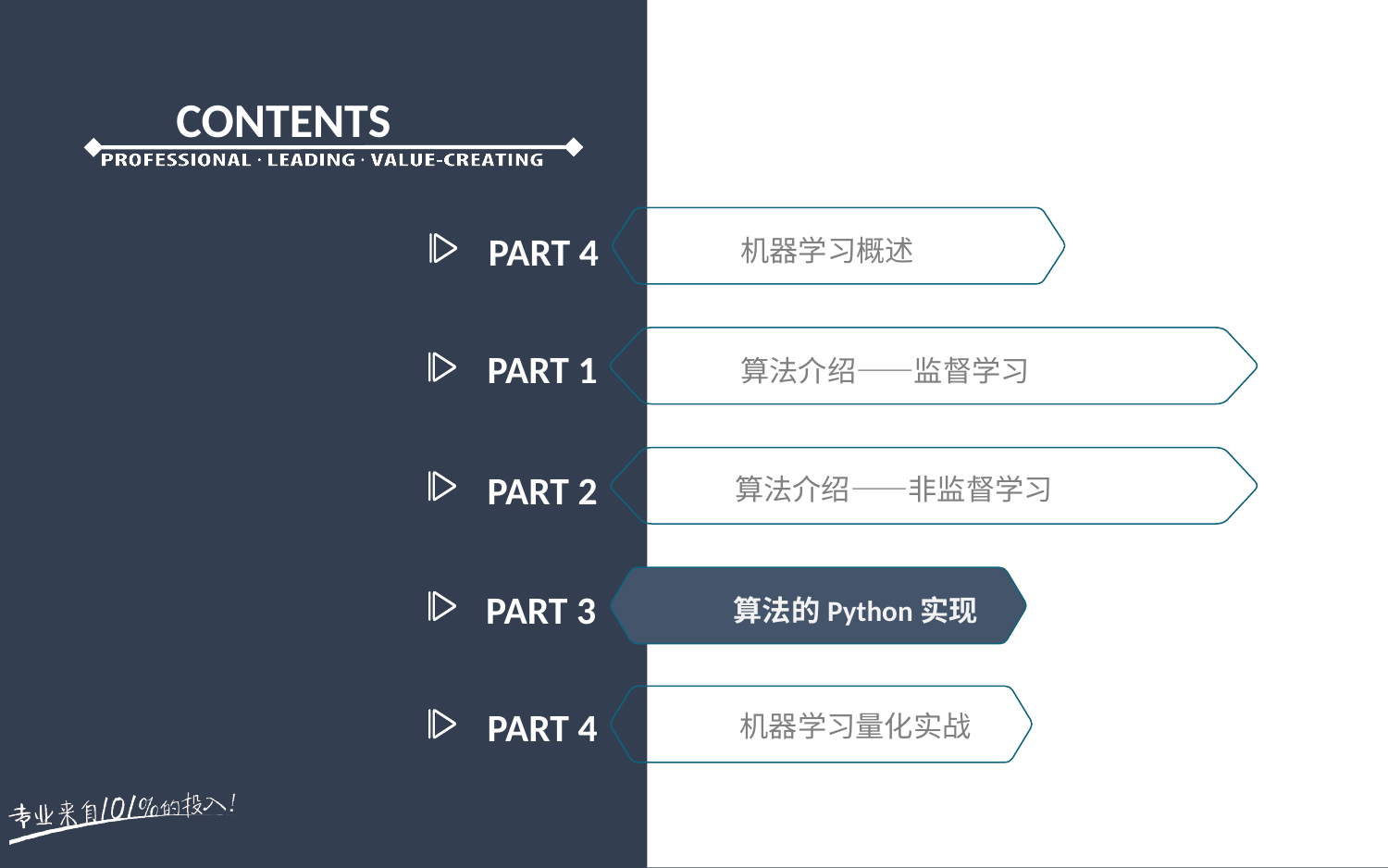

PART 4
机器学习概述

PART 1
算法介绍——监督学习

PART 2
算法介绍——非监督学习

PART 3
算法的Python实现

机器学习量化实战
PART 4